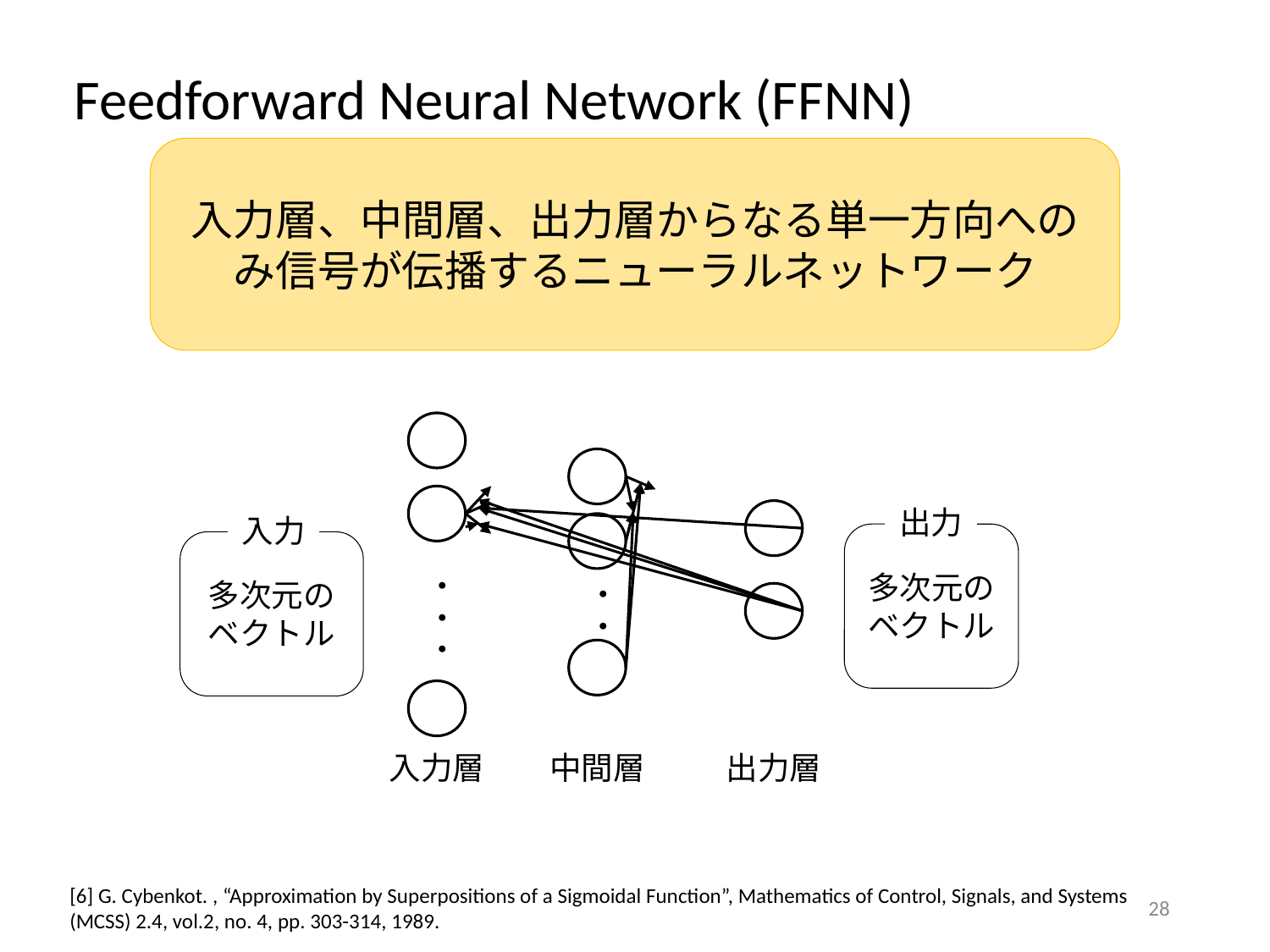

Feedforward Neural Network (FFNN)
入力層、中間層、出力層からなる単一方向へのみ信号が伝播するニューラルネットワーク

・・・
・・

出力
多次元のベクトル
入力
多次元のベクトル
出力層
入力層
中間層
[6] G. Cybenkot. , “Approximation by Superpositions of a Sigmoidal Function”, Mathematics of Control, Signals, and Systems (MCSS) 2.4, vol.2, no. 4, pp. 303-314, 1989.
28